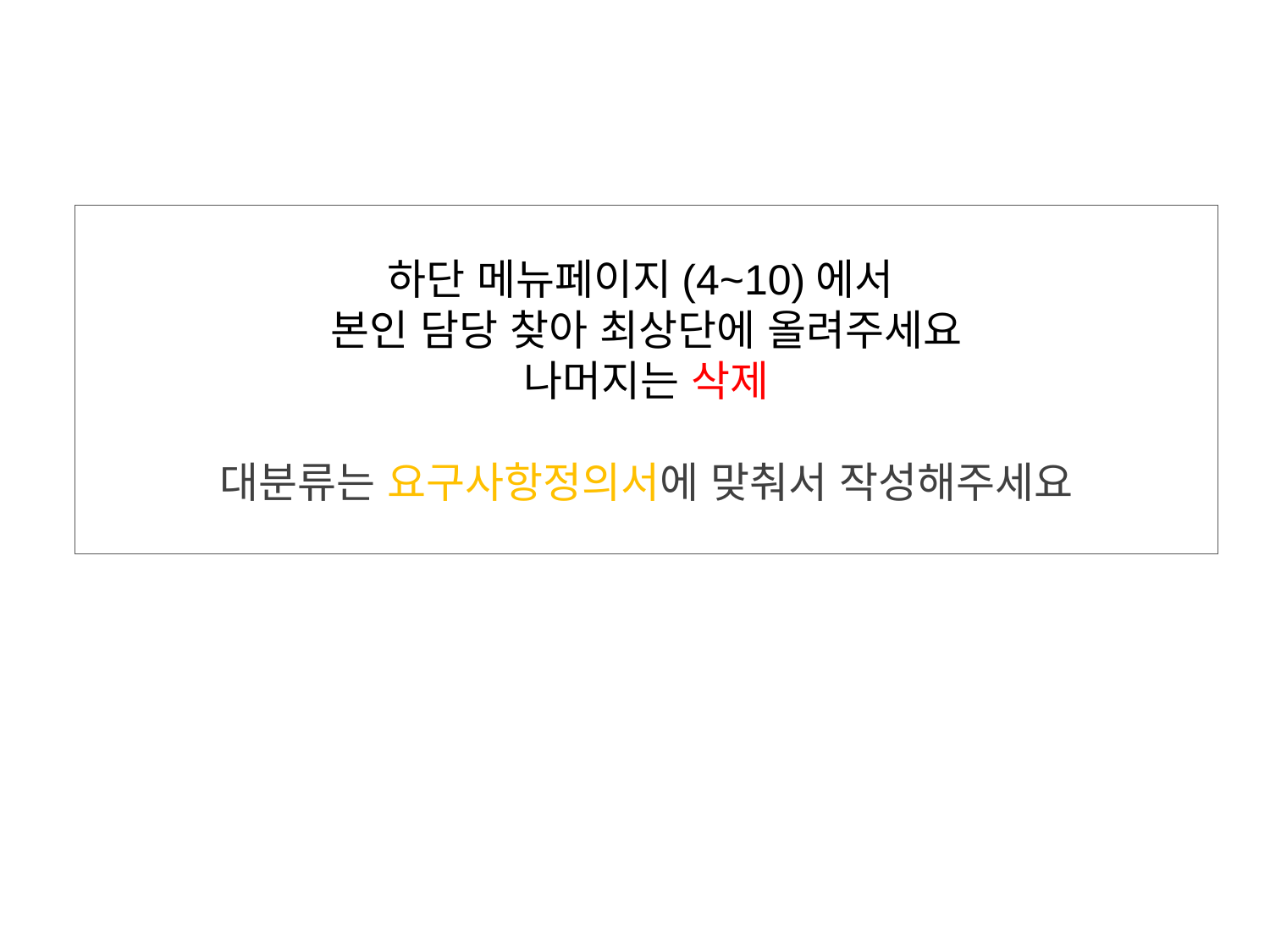

# 하단 메뉴페이지(4~10)에서 본인 담당 찾아 최상단에 올려주세요 나머지는 삭제 대분류는 요구사항정의서에 맞춰서 작성해주세요